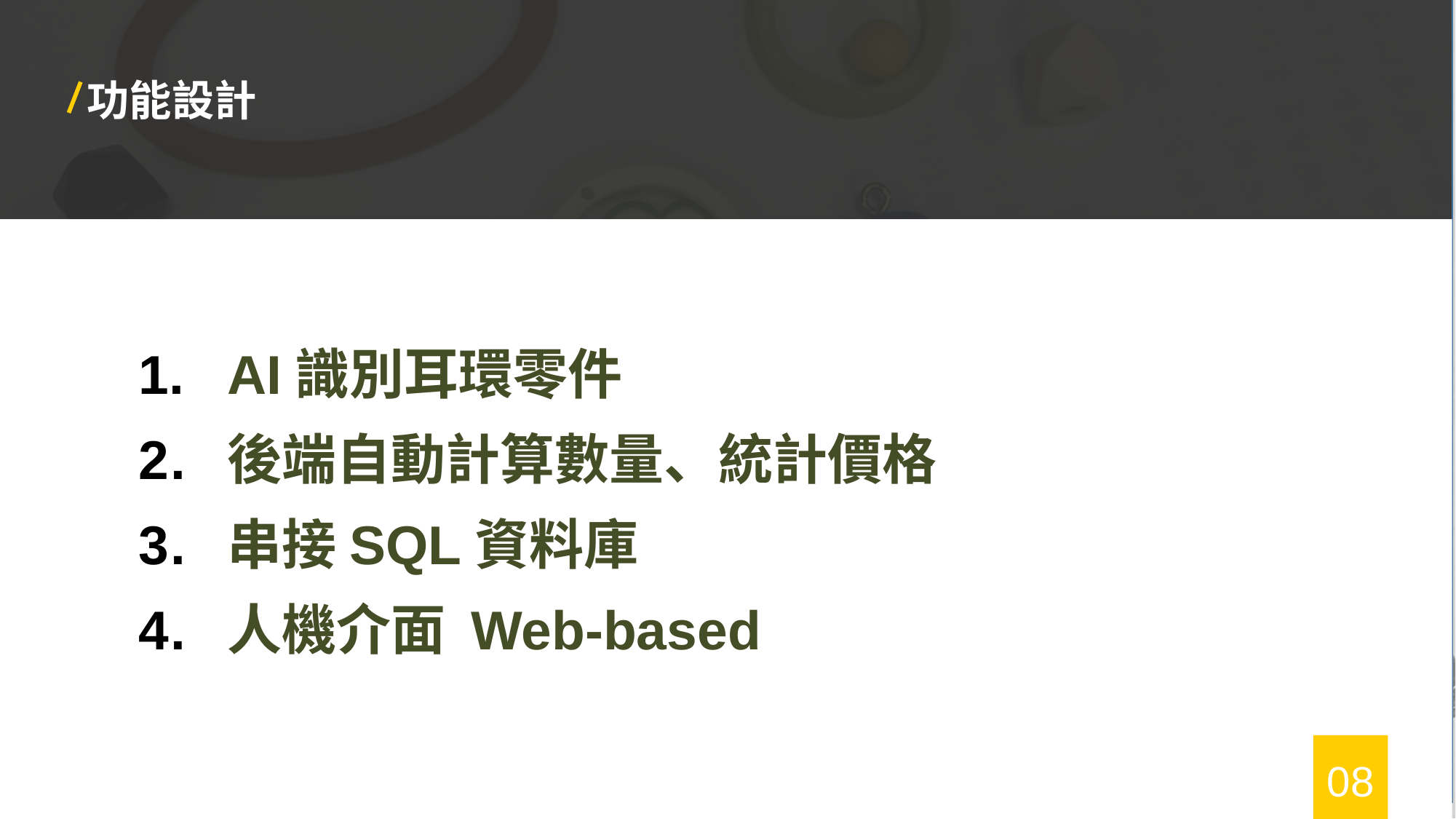

功能設計

AI識別耳環零件
後端自動計算數量、統計價格
串接SQL資料庫
人機介面 Web-based
08